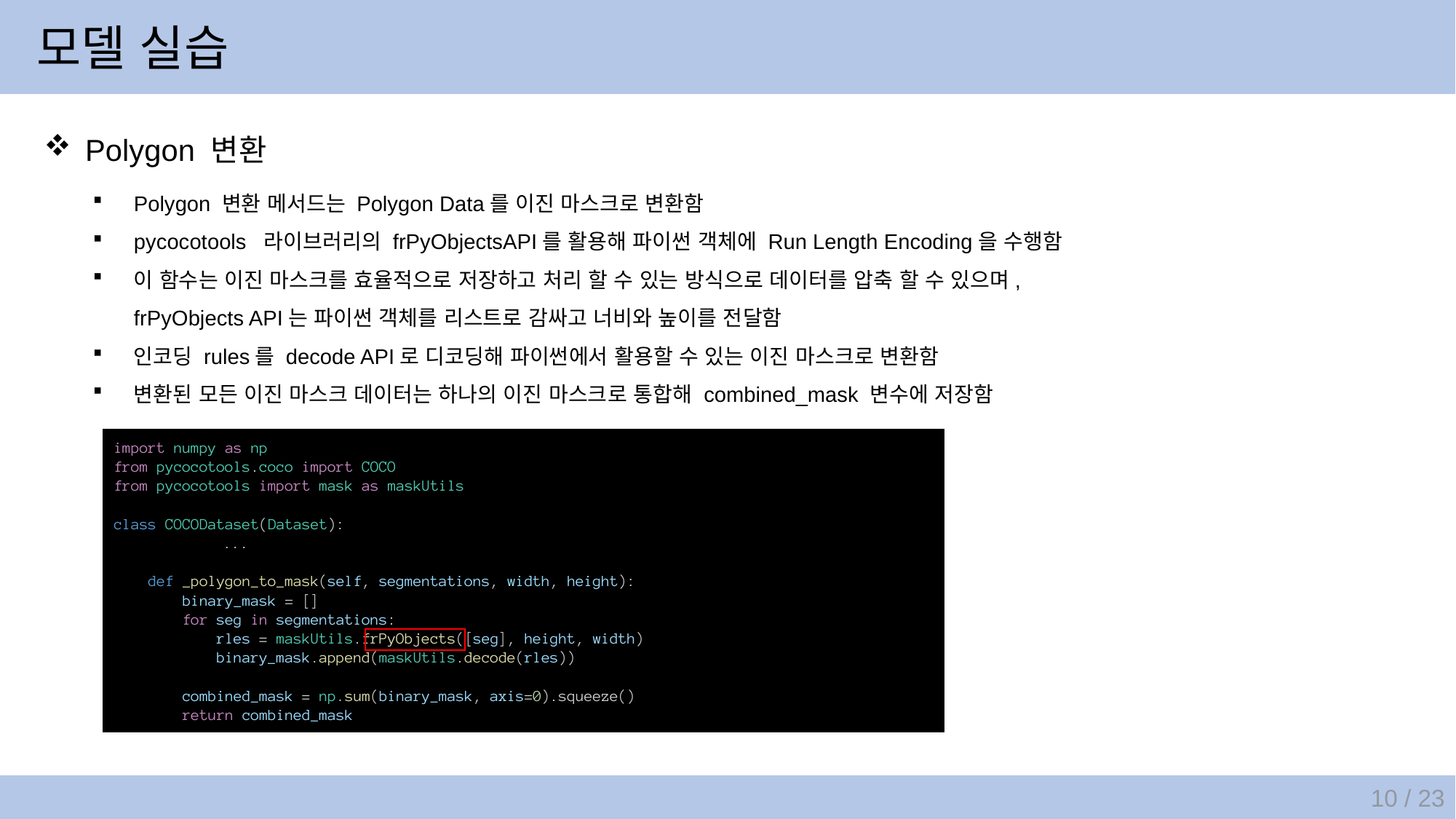

모델 실습
Polygon 변환
Polygon 변환 메서드는 Polygon Data를 이진 마스크로 변환함
pycocotools  라이브러리의 frPyObjectsAPI를 활용해 파이썬 객체에 Run Length Encoding을 수행함
이 함수는 이진 마스크를 효율적으로 저장하고 처리 할 수 있는 방식으로 데이터를 압축 할 수 있으며,
frPyObjects API는 파이썬 객체를 리스트로 감싸고 너비와 높이를 전달함
인코딩 rules를 decode API로 디코딩해 파이썬에서 활용할 수 있는 이진 마스크로 변환함
변환된 모든 이진 마스크 데이터는 하나의 이진 마스크로 통합해 combined_mask 변수에 저장함
import numpy as np
from pycocotools.coco import COCO
from pycocotools import mask as maskUtils

class COCODataset(Dataset):
	...

    def _polygon_to_mask(self, segmentations, width, height):
        binary_mask = []
        for seg in segmentations:
            rles = maskUtils.frPyObjects([seg], height, width)
            binary_mask.append(maskUtils.decode(rles))
        combined_mask = np.sum(binary_mask, axis=0).squeeze()
        return combined_mask

10 / 23